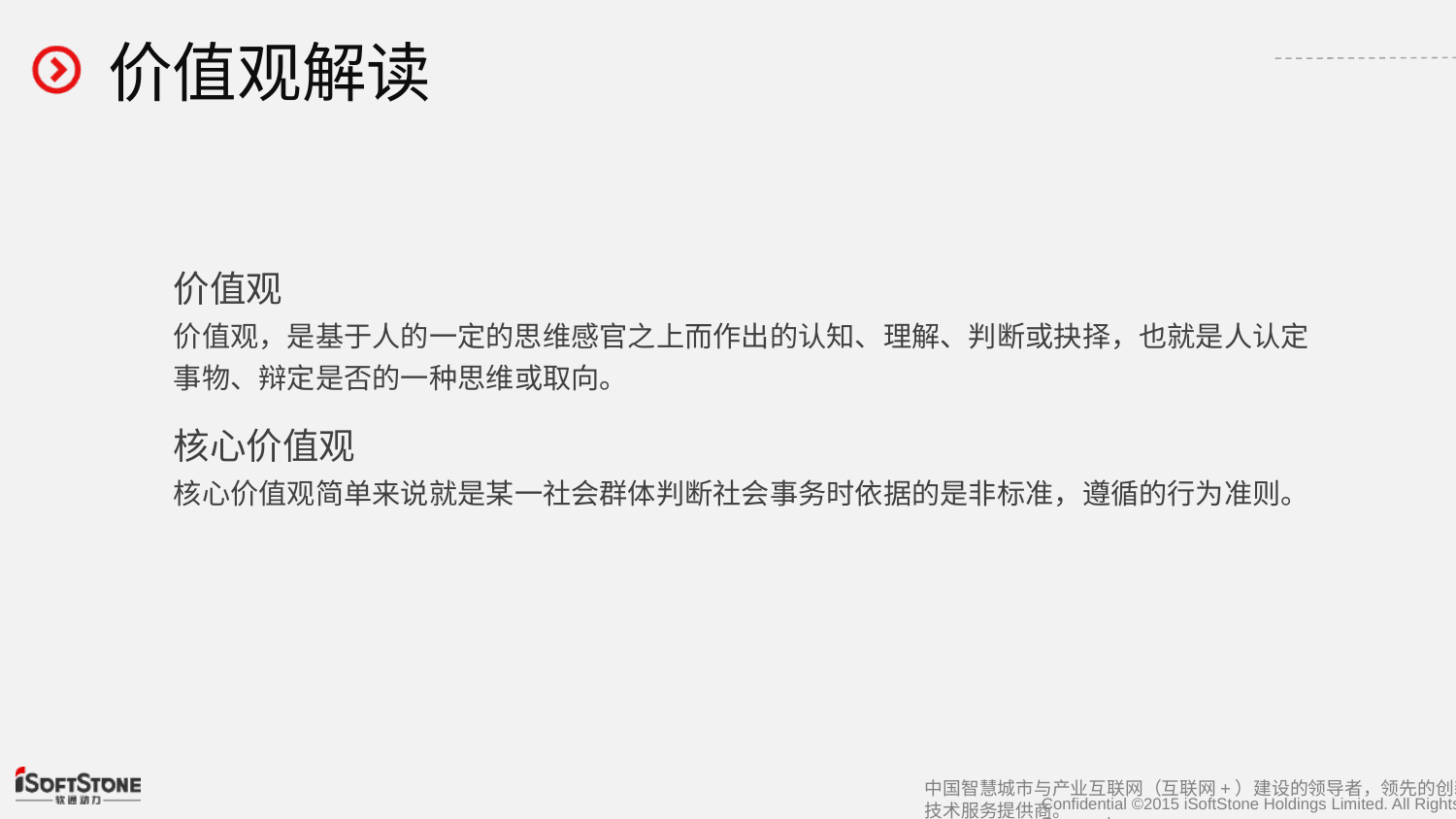

# 价值观解读
价值观
价值观，是基于人的一定的思维感官之上而作出的认知、理解、判断或抉择，也就是人认定事物、辩定是否的一种思维或取向。
核心价值观
核心价值观简单来说就是某一社会群体判断社会事务时依据的是非标准，遵循的行为准则。